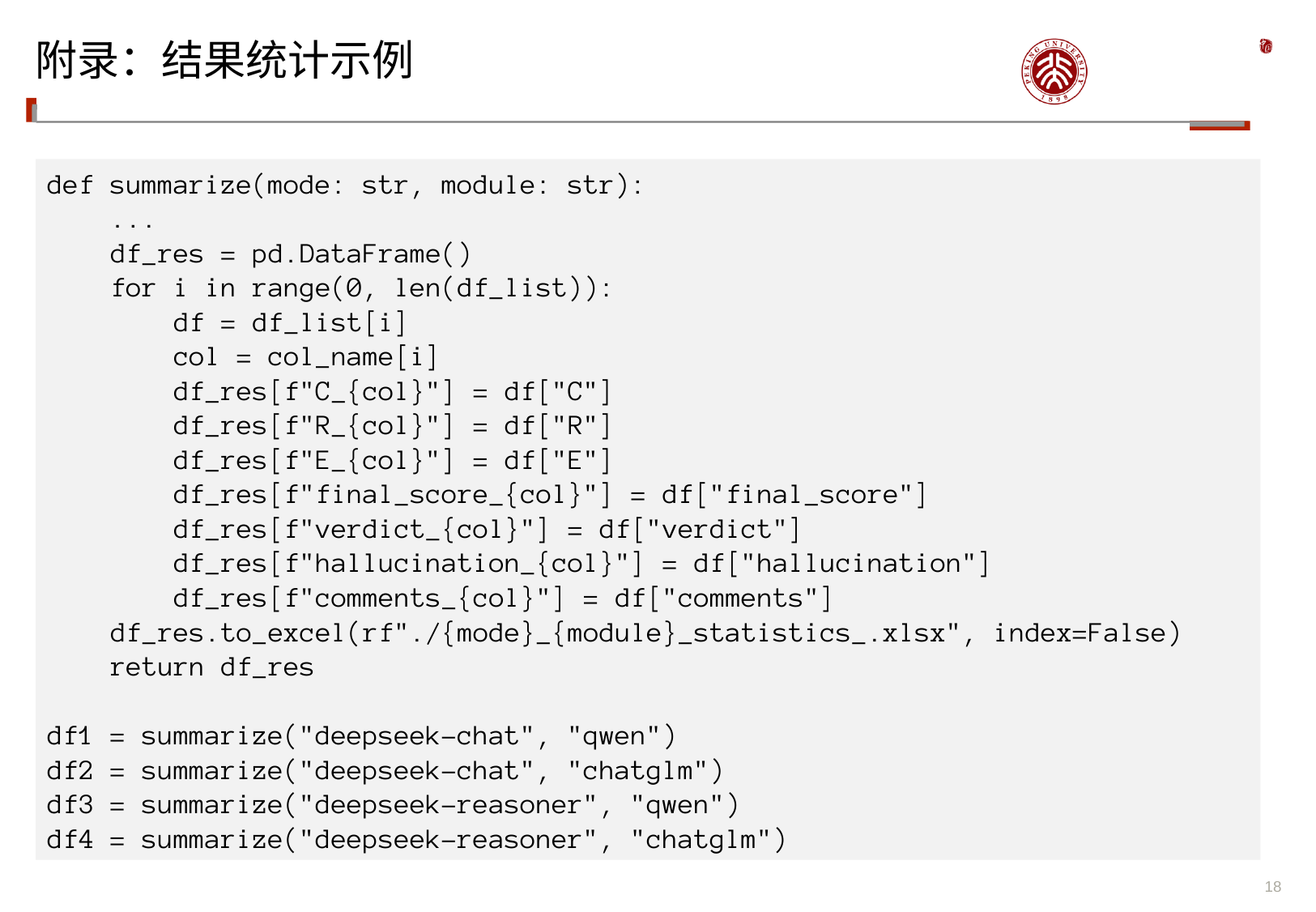

# 附录：结果统计示例
def summarize(mode: str, module: str):
    ...
    df_res = pd.DataFrame()
    for i in range(0, len(df_list)):
        df = df_list[i]
        col = col_name[i]
        df_res[f"C_{col}"] = df["C"]
        df_res[f"R_{col}"] = df["R"]
        df_res[f"E_{col}"] = df["E"]
        df_res[f"final_score_{col}"] = df["final_score"]
        df_res[f"verdict_{col}"] = df["verdict"]
        df_res[f"hallucination_{col}"] = df["hallucination"]
        df_res[f"comments_{col}"] = df["comments"]
    df_res.to_excel(rf"./{mode}_{module}_statistics_.xlsx", index=False)
    return df_res

df1 = summarize("deepseek-chat", "qwen")
df2 = summarize("deepseek-chat", "chatglm")
df3 = summarize("deepseek-reasoner", "qwen")
df4 = summarize("deepseek-reasoner", "chatglm")